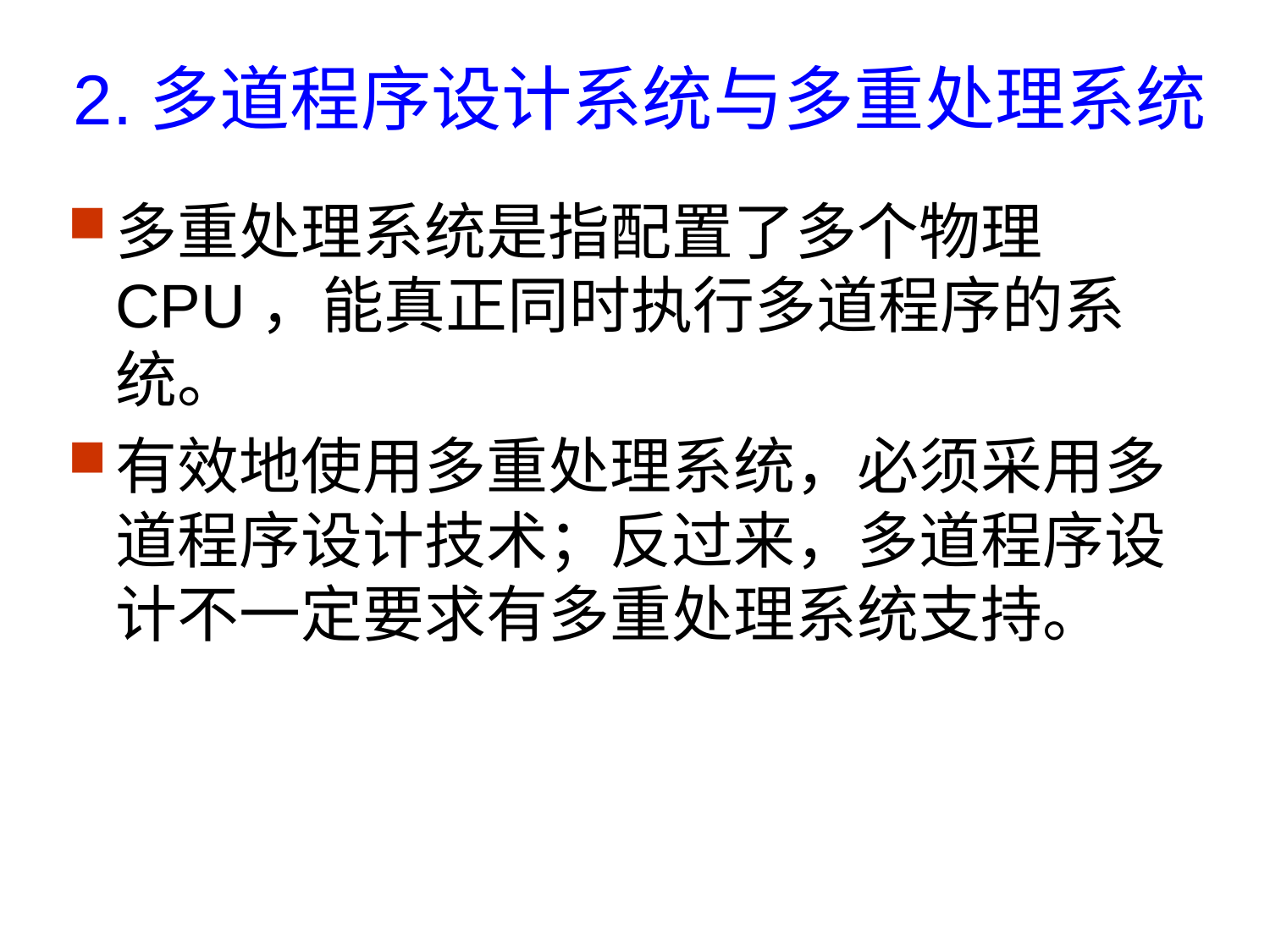

# 2.多道程序设计系统与多重处理系统
多重处理系统是指配置了多个物理CPU，能真正同时执行多道程序的系统。
有效地使用多重处理系统，必须采用多道程序设计技术；反过来，多道程序设计不一定要求有多重处理系统支持。